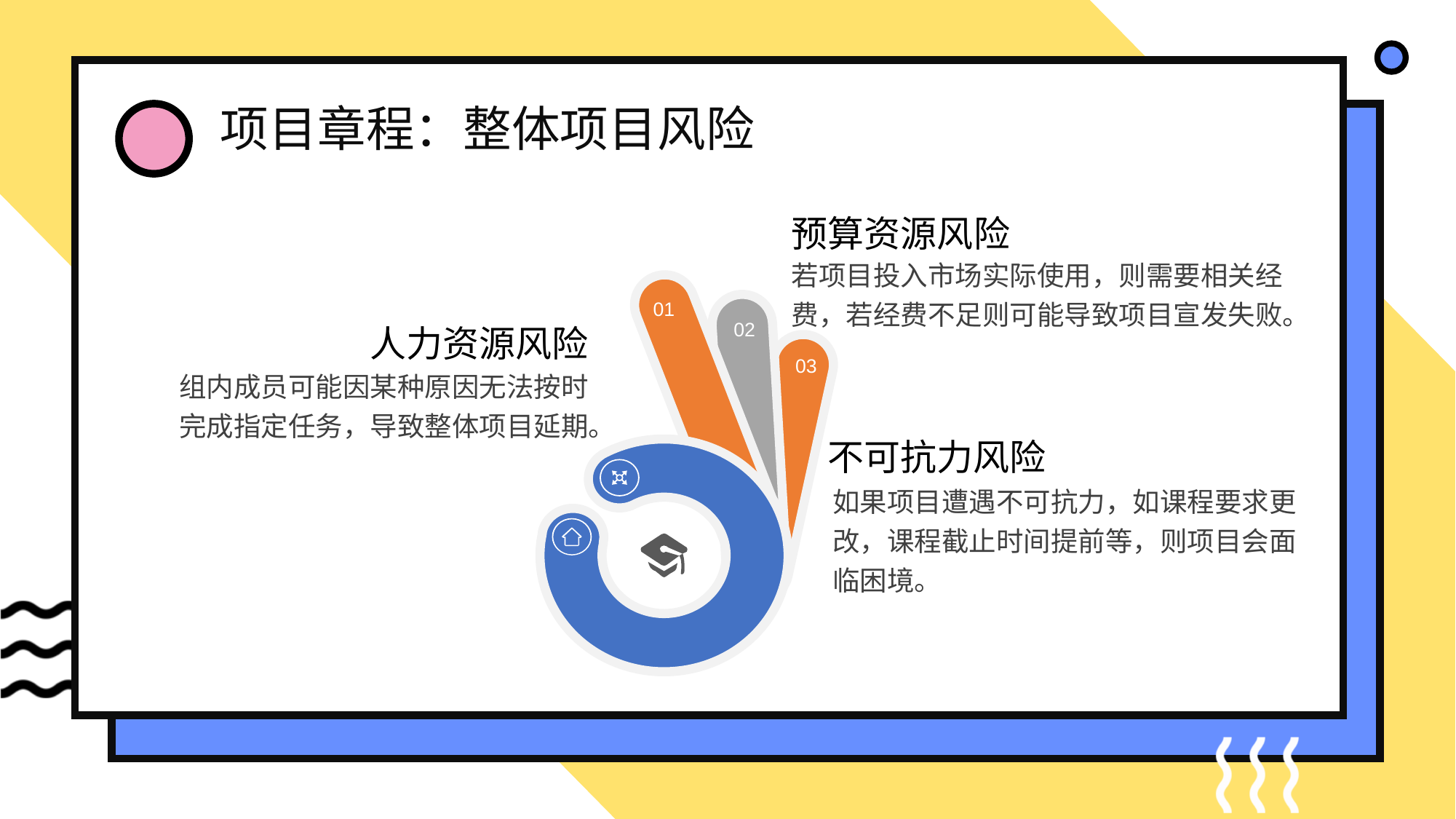

项目章程：整体项目风险

预算资源风险
若项目投入市场实际使用，则需要相关经费，若经费不足则可能导致项目宣发失败。
01
02
03

人力资源风险
组内成员可能因某种原因无法按时完成指定任务，导致整体项目延期。
不可抗力风险
如果项目遭遇不可抗力，如课程要求更改，课程截止时间提前等，则项目会面临困境。